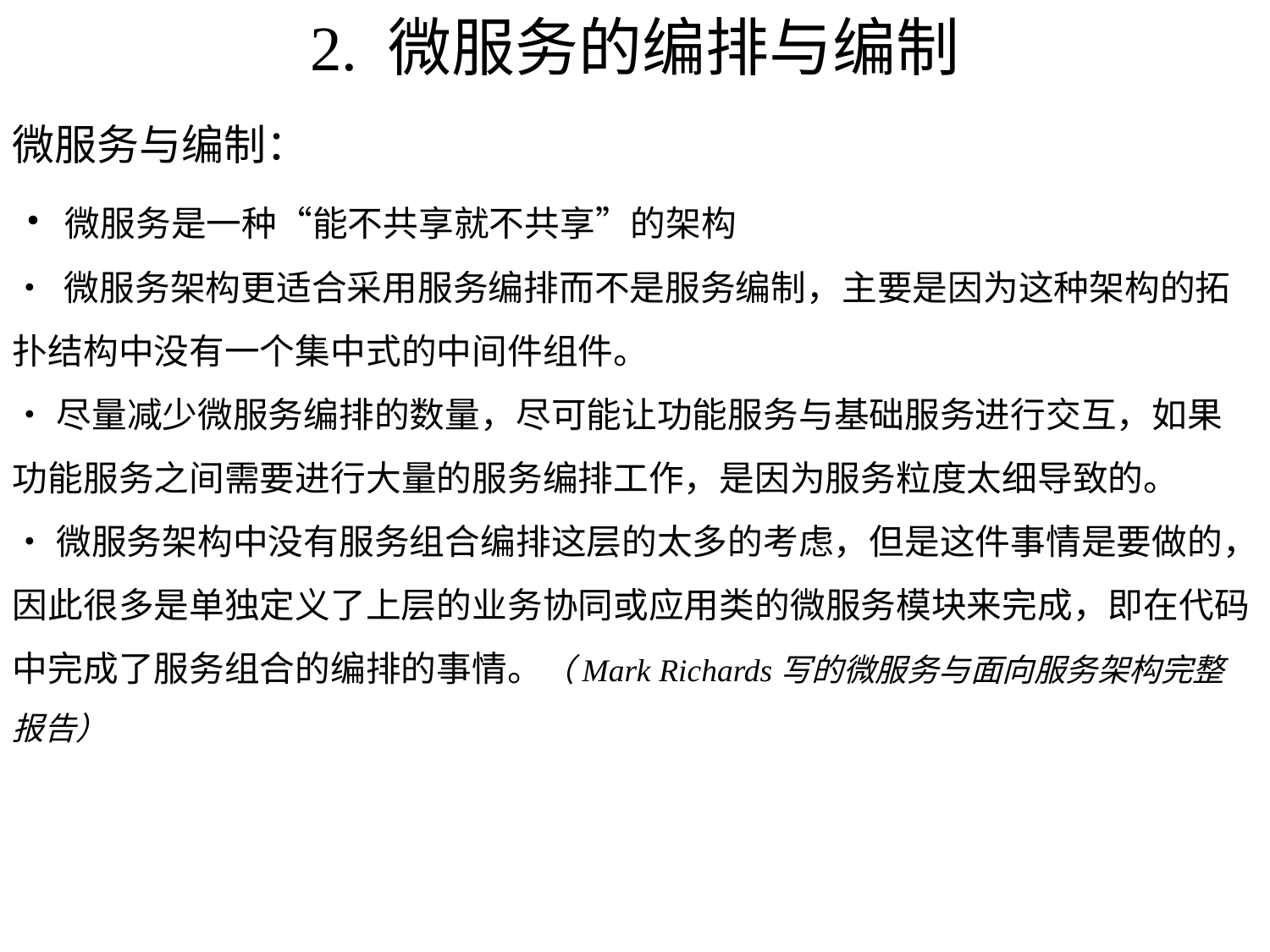

# 2. 微服务的编排与编制
微服务与编制：
•微服务是一种“能不共享就不共享”的架构
• 微服务架构更适合采用服务编排而不是服务编制，主要是因为这种架构的拓扑结构中没有一个集中式的中间件组件。
•尽量减少微服务编排的数量，尽可能让功能服务与基础服务进行交互，如果功能服务之间需要进行大量的服务编排工作，是因为服务粒度太细导致的。
•微服务架构中没有服务组合编排这层的太多的考虑，但是这件事情是要做的，因此很多是单独定义了上层的业务协同或应用类的微服务模块来完成，即在代码中完成了服务组合的编排的事情。（Mark Richards写的微服务与面向服务架构完整报告）